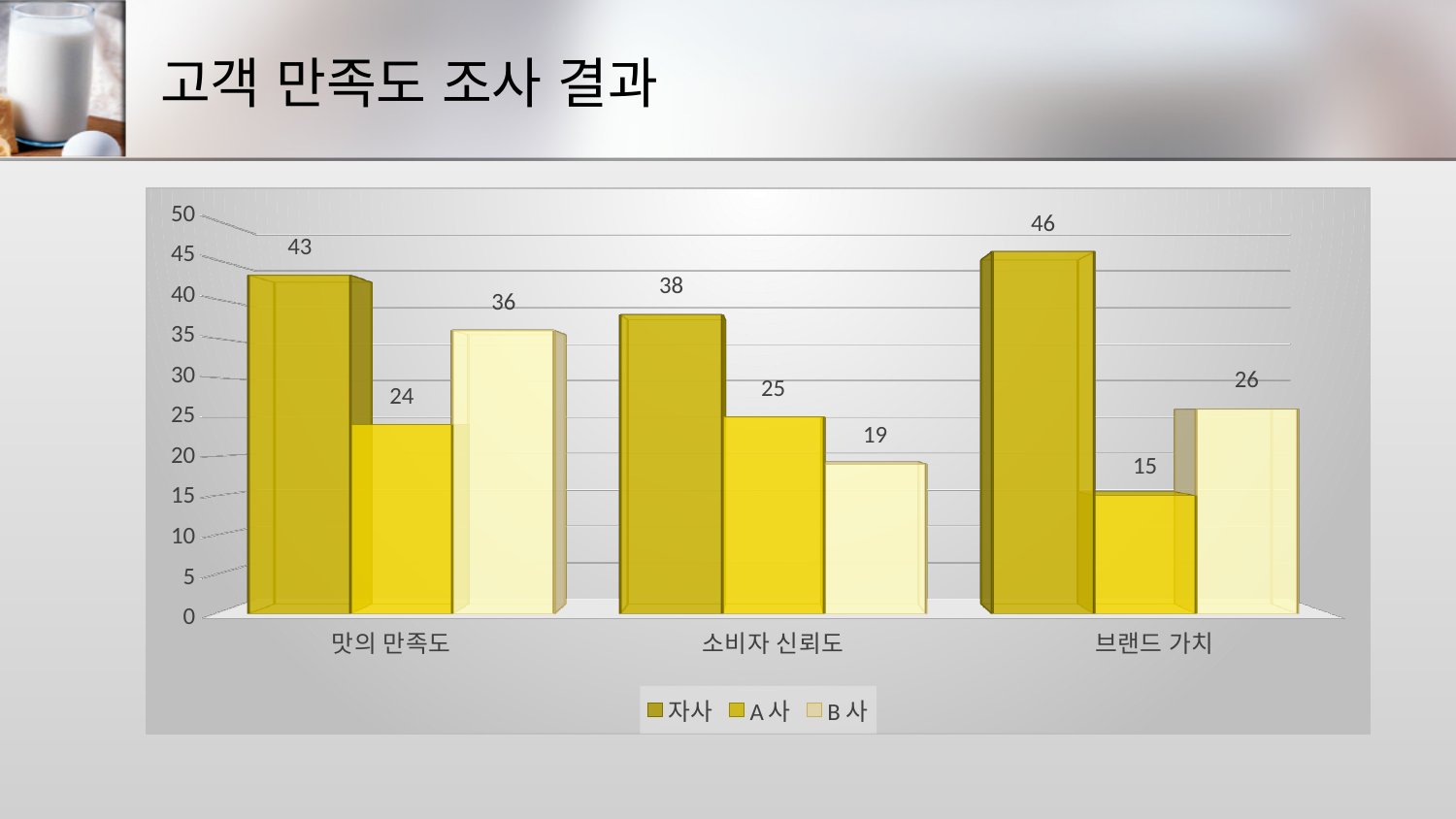

# 고객 만족도 조사 결과

[unsupported chart]